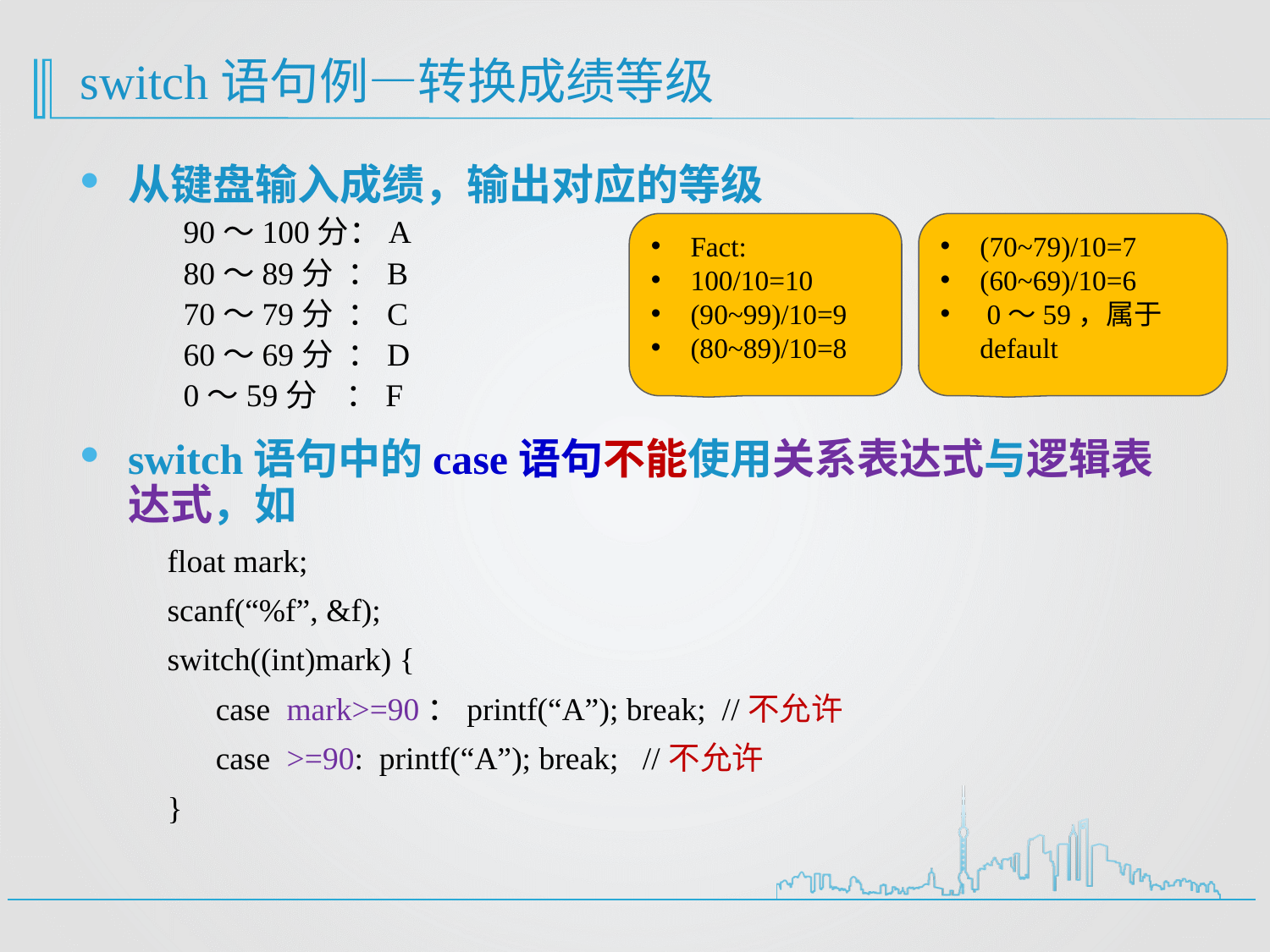

# switch语句例—转换成绩等级
从键盘输入成绩，输出对应的等级
 90～100分：A
 80～89分  ：B
 70～79分  ：C
 60～69分  ：D
 0～59分    ：F
switch语句中的case语句不能使用关系表达式与逻辑表达式，如
float mark;
scanf(“%f”, &f);
switch((int)mark) {
      case  mark>=90：printf(“A”); break;  //不允许
      case  >=90:  printf(“A”); break;   //不允许
}

(70~79)/10=7
(60~69)/10=6
 0～59，属于default

Fact:
100/10=10
(90~99)/10=9
(80~89)/10=8